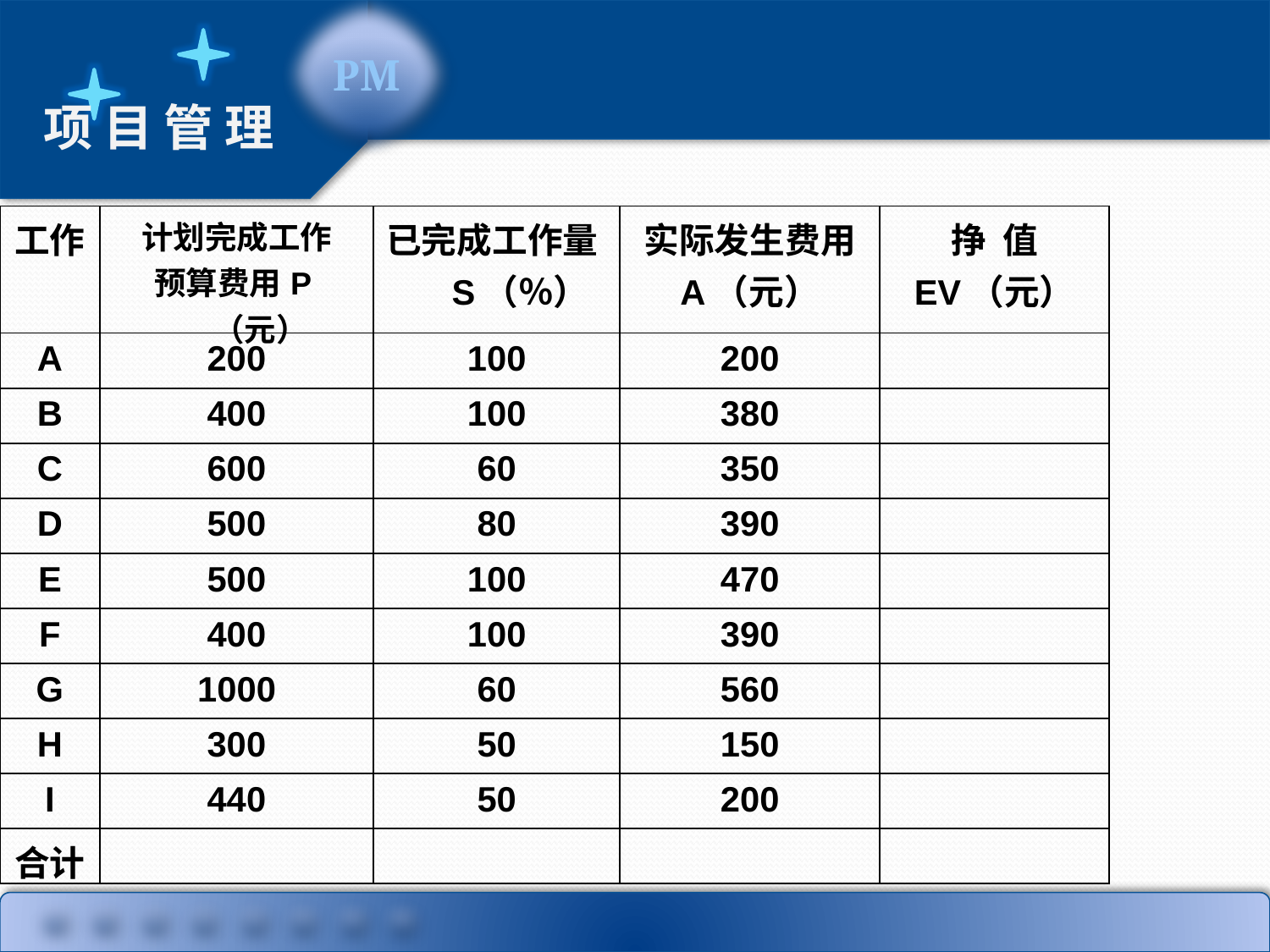

| 工作 | 计划完成工作 预算费用P（元） | 已完成工作量S（％） | 实际发生费用 A（元） | 挣 值 EV（元） |
| --- | --- | --- | --- | --- |
| A | 200 | 100 | 200 |  |
| B | 400 | 100 | 380 |  |
| C | 600 | 60 | 350 |  |
| D | 500 | 80 | 390 |  |
| E | 500 | 100 | 470 |  |
| F | 400 | 100 | 390 |  |
| G | 1000 | 60 | 560 |  |
| H | 300 | 50 | 150 |  |
| I | 440 | 50 | 200 |  |
| 合计 |  |  |  |  |